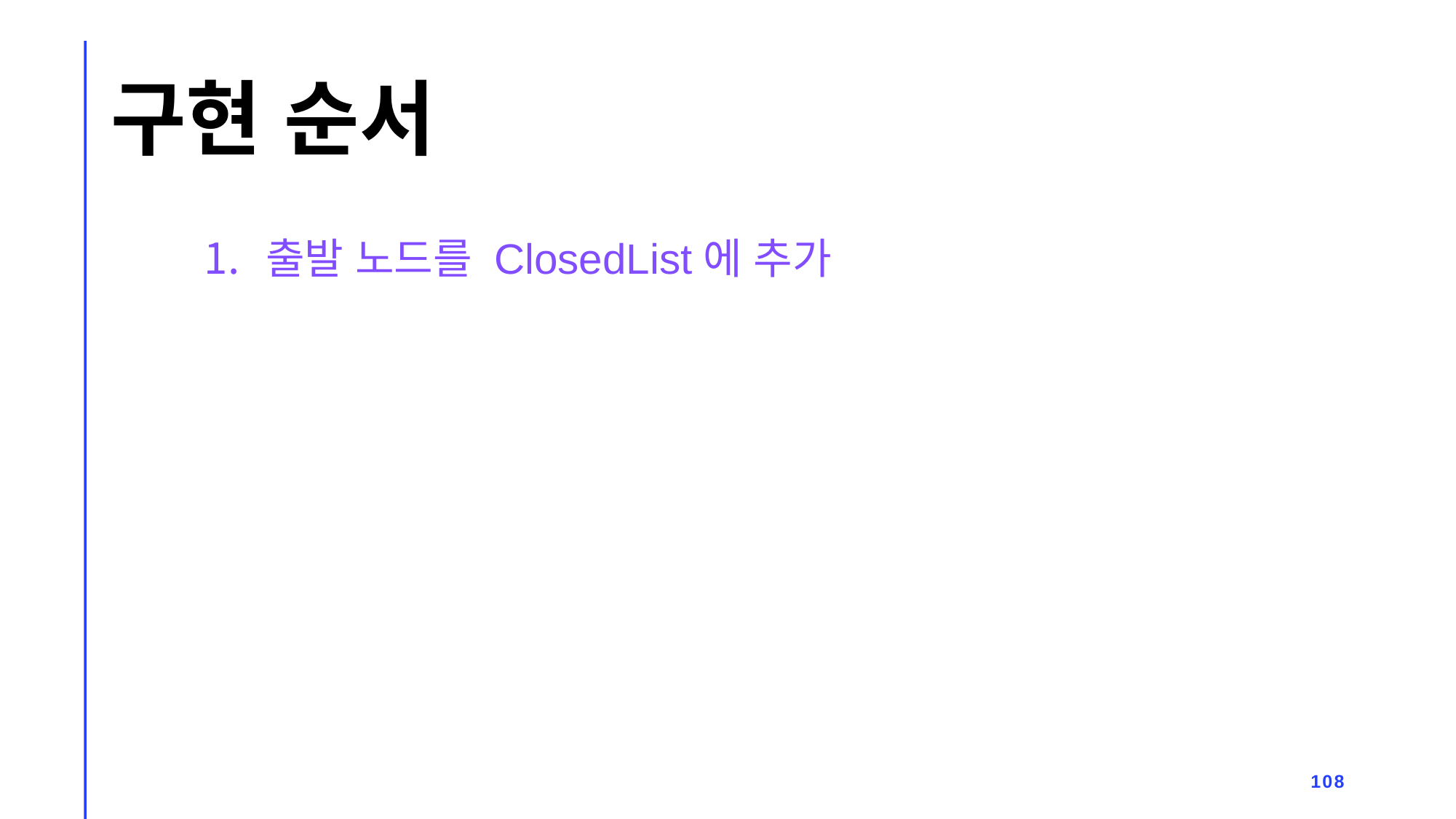

# 구현 순서
출발 노드를 ClosedList에 추가
108